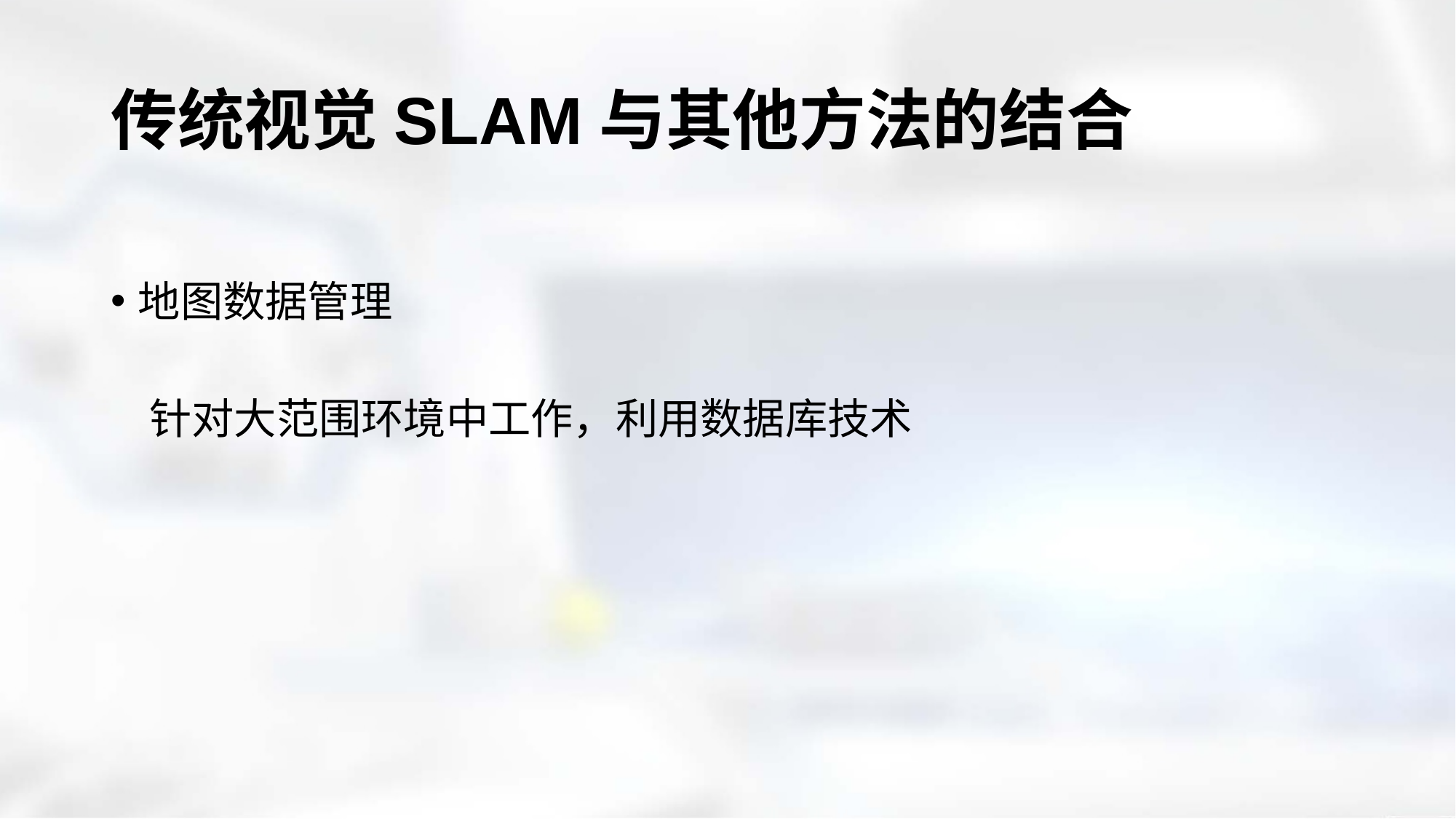

# 传统视觉SLAM与其他方法的结合
地图数据管理
   针对大范围环境中工作，利用数据库技术